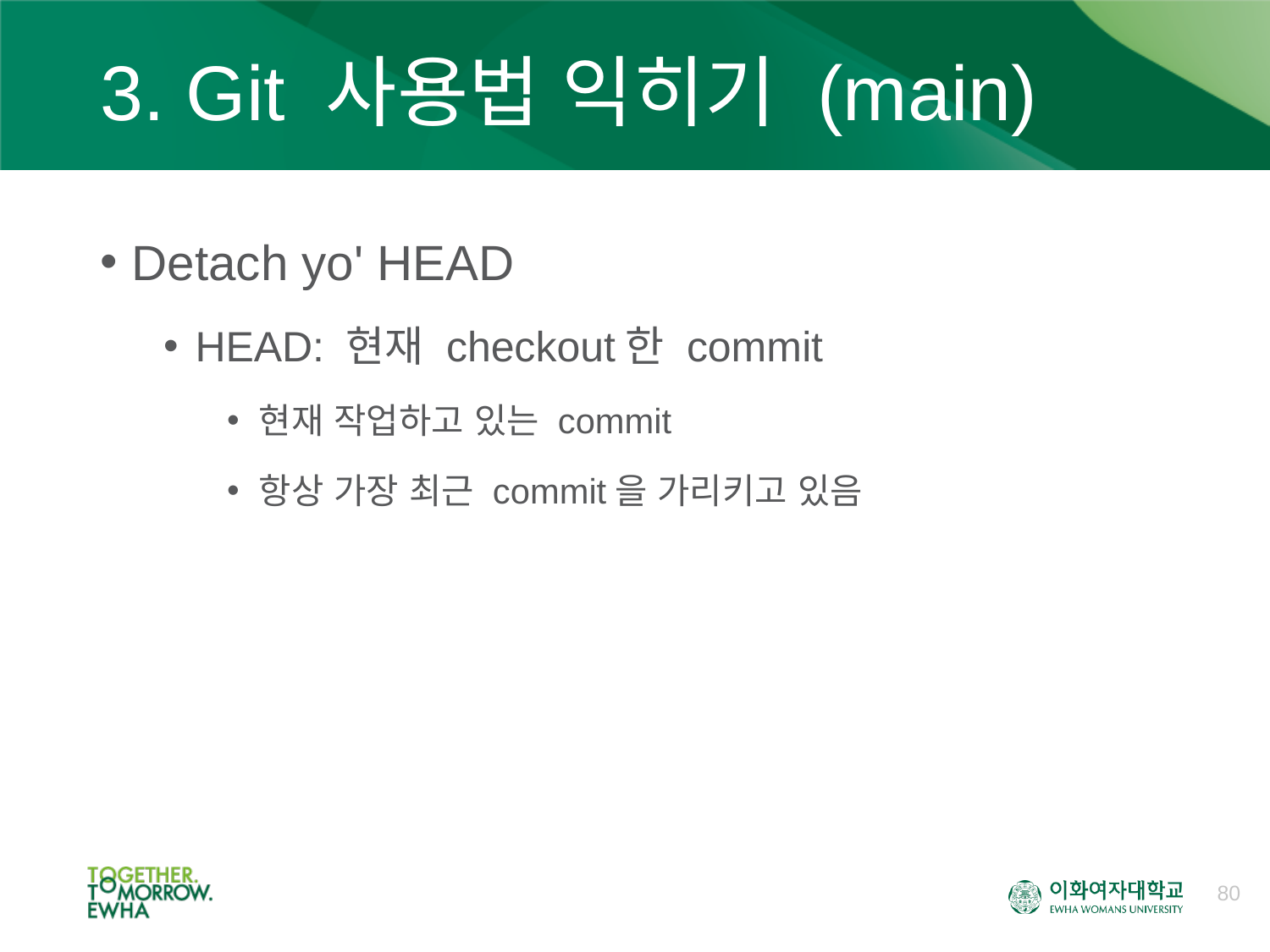

# 3. Git 사용법 익히기 (main)
Detach yo' HEAD
HEAD: 현재 checkout한 commit
현재 작업하고 있는 commit
항상 가장 최근 commit을 가리키고 있음
80